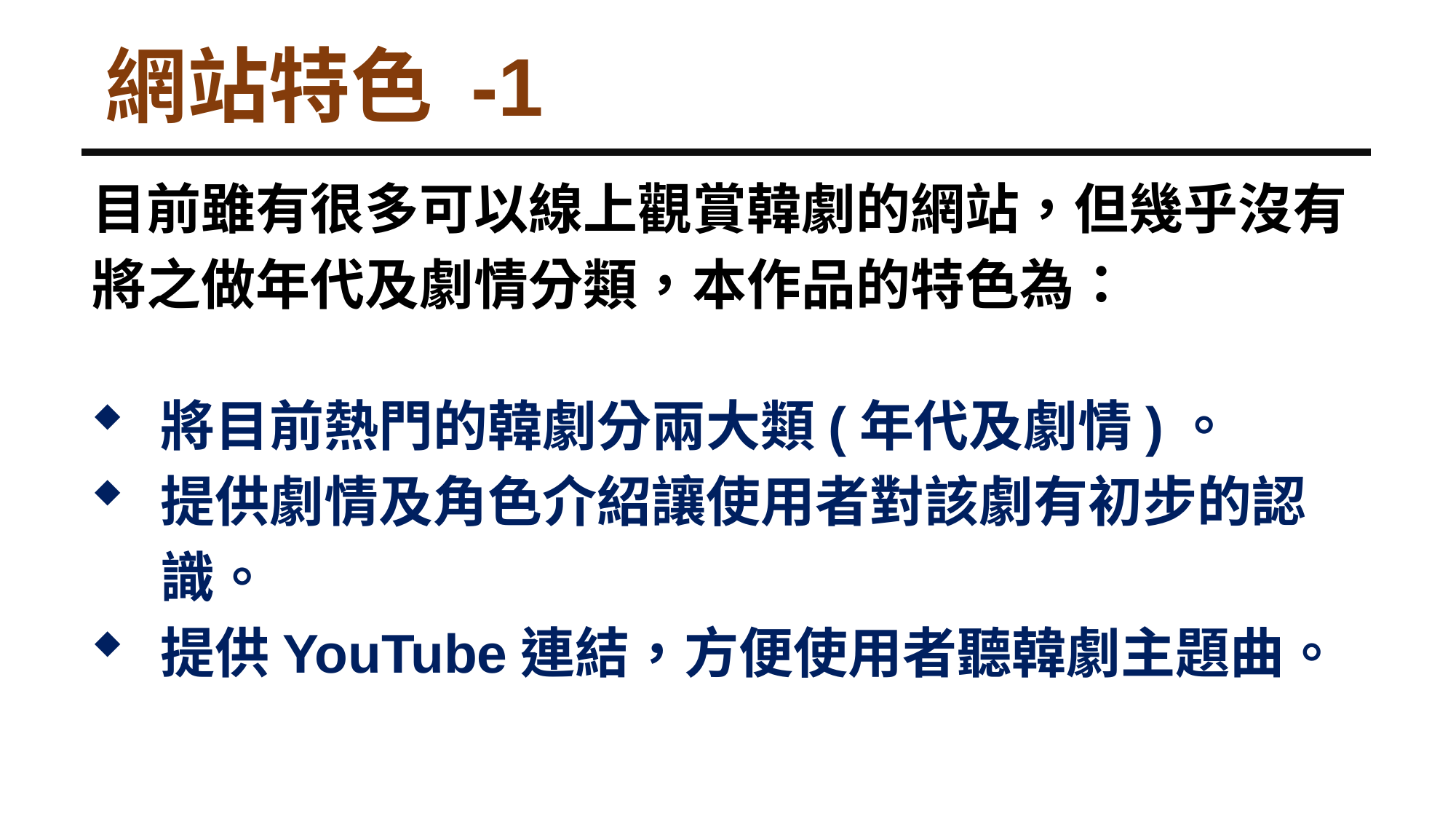

網站特色 -1
目前雖有很多可以線上觀賞韓劇的網站，但幾乎沒有將之做年代及劇情分類，本作品的特色為：

將目前熱門的韓劇分兩大類(年代及劇情)。
提供劇情及角色介紹讓使用者對該劇有初步的認識。
提供YouTube連結，方便使用者聽韓劇主題曲。